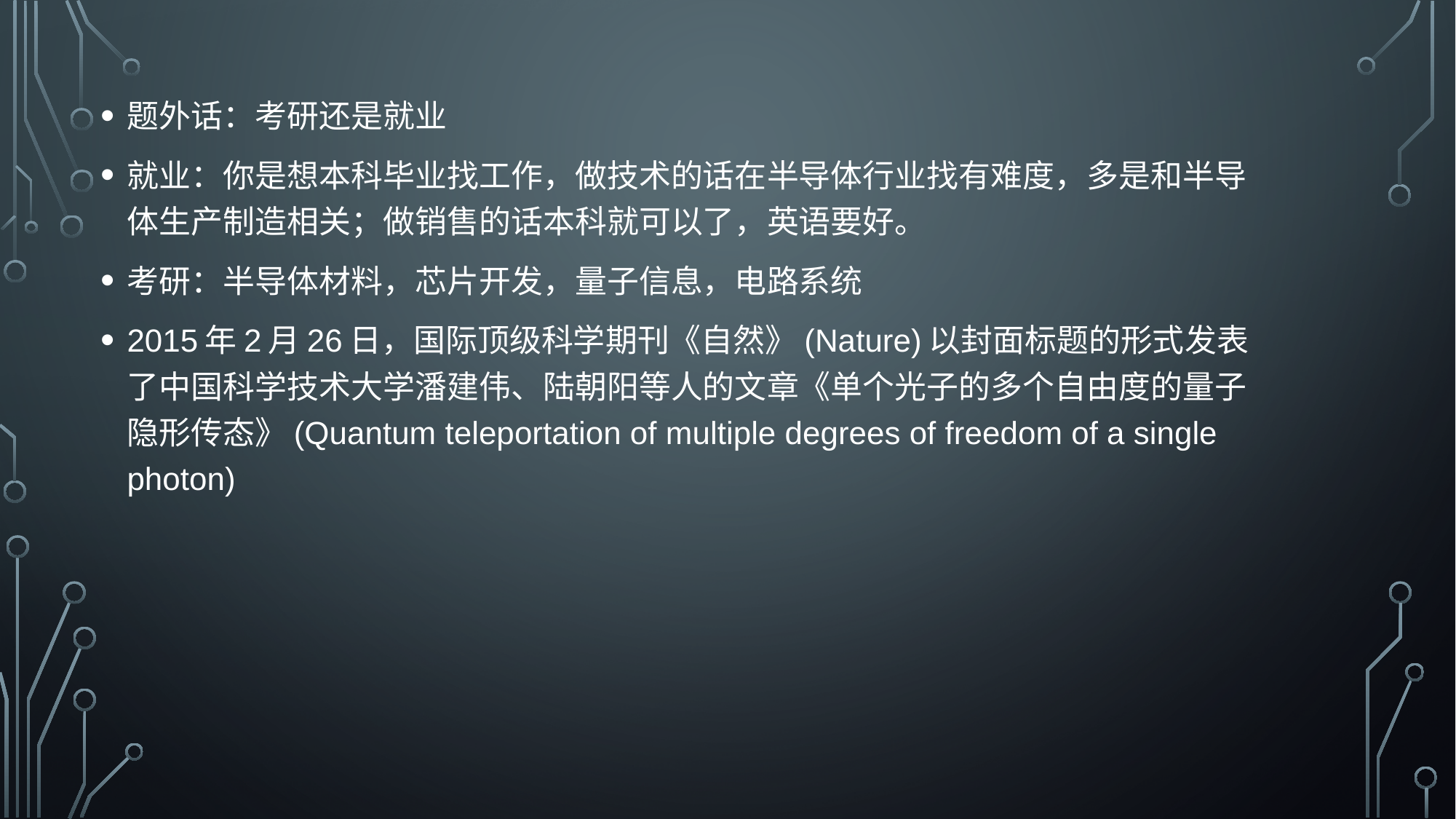

题外话：考研还是就业
就业：你是想本科毕业找工作，做技术的话在半导体行业找有难度，多是和半导体生产制造相关；做销售的话本科就可以了，英语要好。
考研：半导体材料，芯片开发，量子信息，电路系统
2015年2月26日，国际顶级科学期刊《自然》(Nature)以封面标题的形式发表了中国科学技术大学潘建伟、陆朝阳等人的文章《单个光子的多个自由度的量子隐形传态》(Quantum teleportation of multiple degrees of freedom of a single photon)